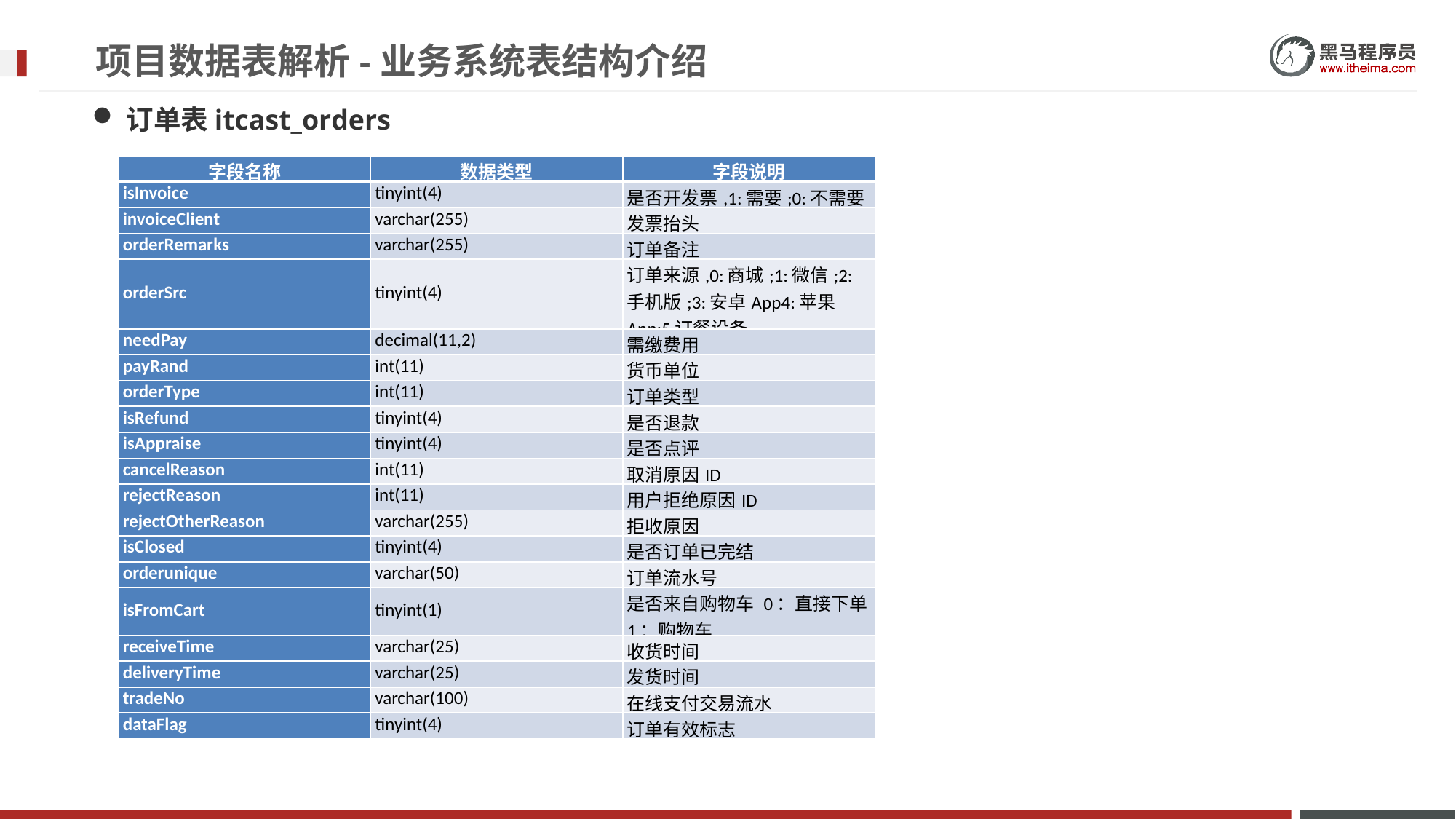

# 项目数据表解析-业务系统表结构介绍
订单表itcast_orders
| 字段名称 | 数据类型 | 字段说明 |
| --- | --- | --- |
| isInvoice | tinyint(4) | 是否开发票,1:需要;0:不需要 |
| invoiceClient | varchar(255) | 发票抬头 |
| orderRemarks | varchar(255) | 订单备注 |
| orderSrc | tinyint(4) | 订单来源,0:商城;1:微信;2:手机版;3:安卓App4:苹果App;5订餐设备 |
| needPay | decimal(11,2) | 需缴费用 |
| payRand | int(11) | 货币单位 |
| orderType | int(11) | 订单类型 |
| isRefund | tinyint(4) | 是否退款 |
| isAppraise | tinyint(4) | 是否点评 |
| cancelReason | int(11) | 取消原因ID |
| rejectReason | int(11) | 用户拒绝原因ID |
| rejectOtherReason | varchar(255) | 拒收原因 |
| isClosed | tinyint(4) | 是否订单已完结 |
| orderunique | varchar(50) | 订单流水号 |
| isFromCart | tinyint(1) | 是否来自购物车 0：直接下单 1：购物车 |
| receiveTime | varchar(25) | 收货时间 |
| deliveryTime | varchar(25) | 发货时间 |
| tradeNo | varchar(100) | 在线支付交易流水 |
| dataFlag | tinyint(4) | 订单有效标志 |